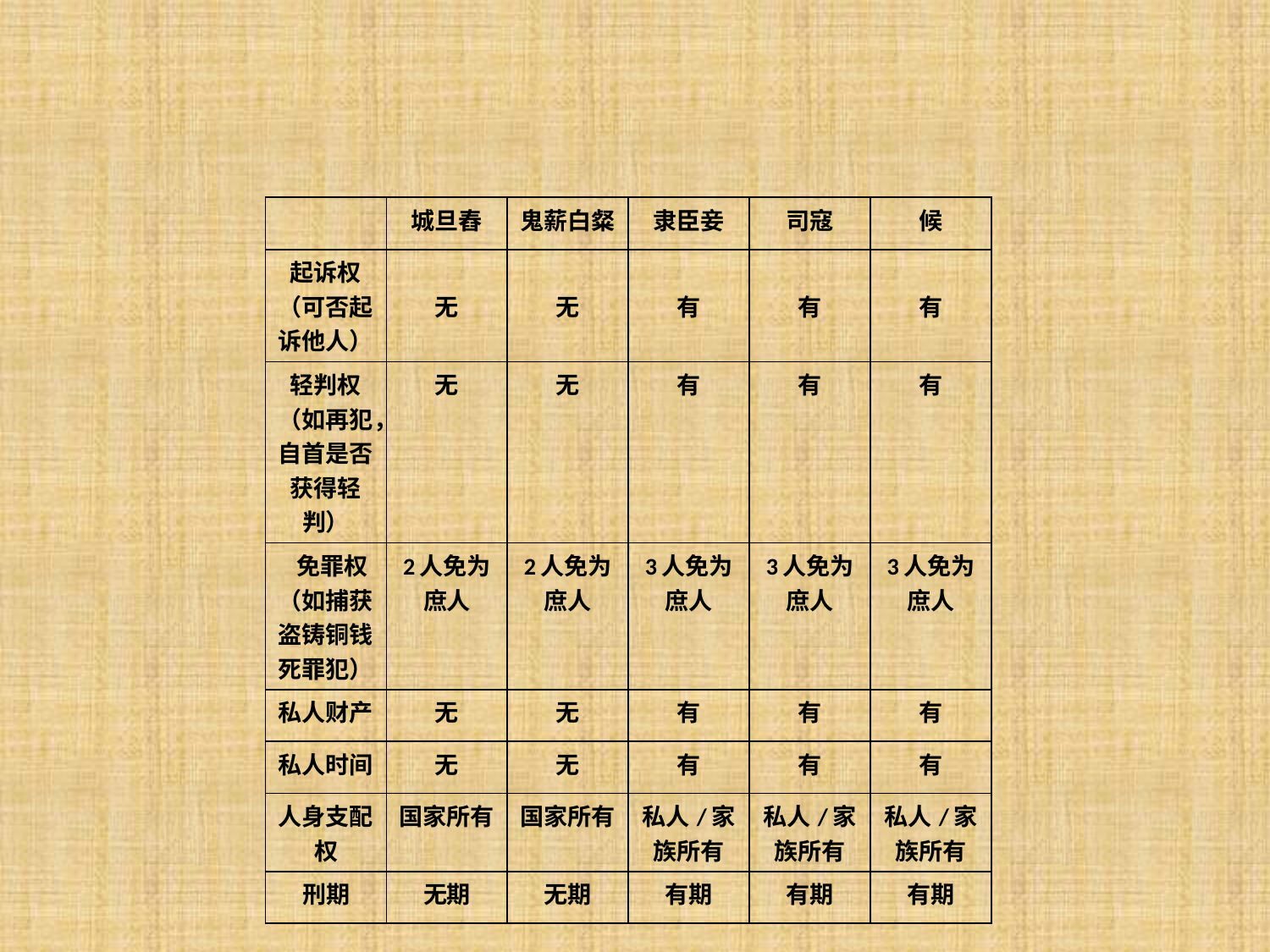

|  | 城旦舂 | 鬼薪白粲 | 隶臣妾 | 司寇 | 候 |
| --- | --- | --- | --- | --- | --- |
| 起诉权（可否起诉他人） | 无 | 无 | 有 | 有 | 有 |
| 轻判权（如再犯，自首是否获得轻判） | 无 | 无 | 有 | 有 | 有 |
| 免罪权（如捕获盗铸铜钱死罪犯） | 2人免为庶人 | 2人免为庶人 | 3人免为庶人 | 3人免为庶人 | 3人免为庶人 |
| 私人财产 | 无 | 无 | 有 | 有 | 有 |
| 私人时间 | 无 | 无 | 有 | 有 | 有 |
| 人身支配权 | 国家所有 | 国家所有 | 私人/家族所有 | 私人/家族所有 | 私人/家族所有 |
| 刑期 | 无期 | 无期 | 有期 | 有期 | 有期 |